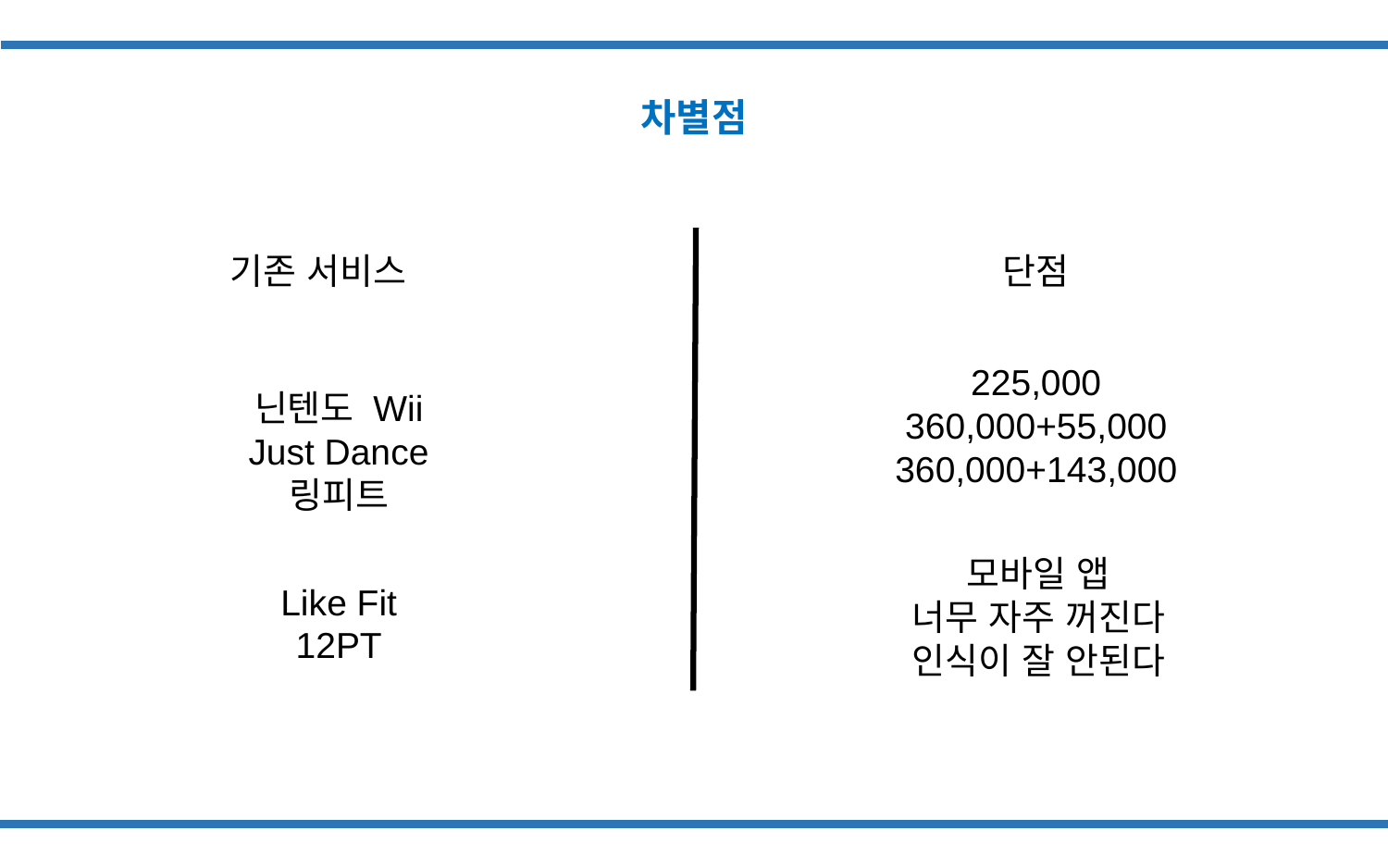

차별점
단점
기존 서비스
225,000
360,000+55,000
360,000+143,000
닌텐도 Wii
Just Dance
링피트
모바일 앱
너무 자주 꺼진다
인식이 잘 안된다
Like Fit
12PT